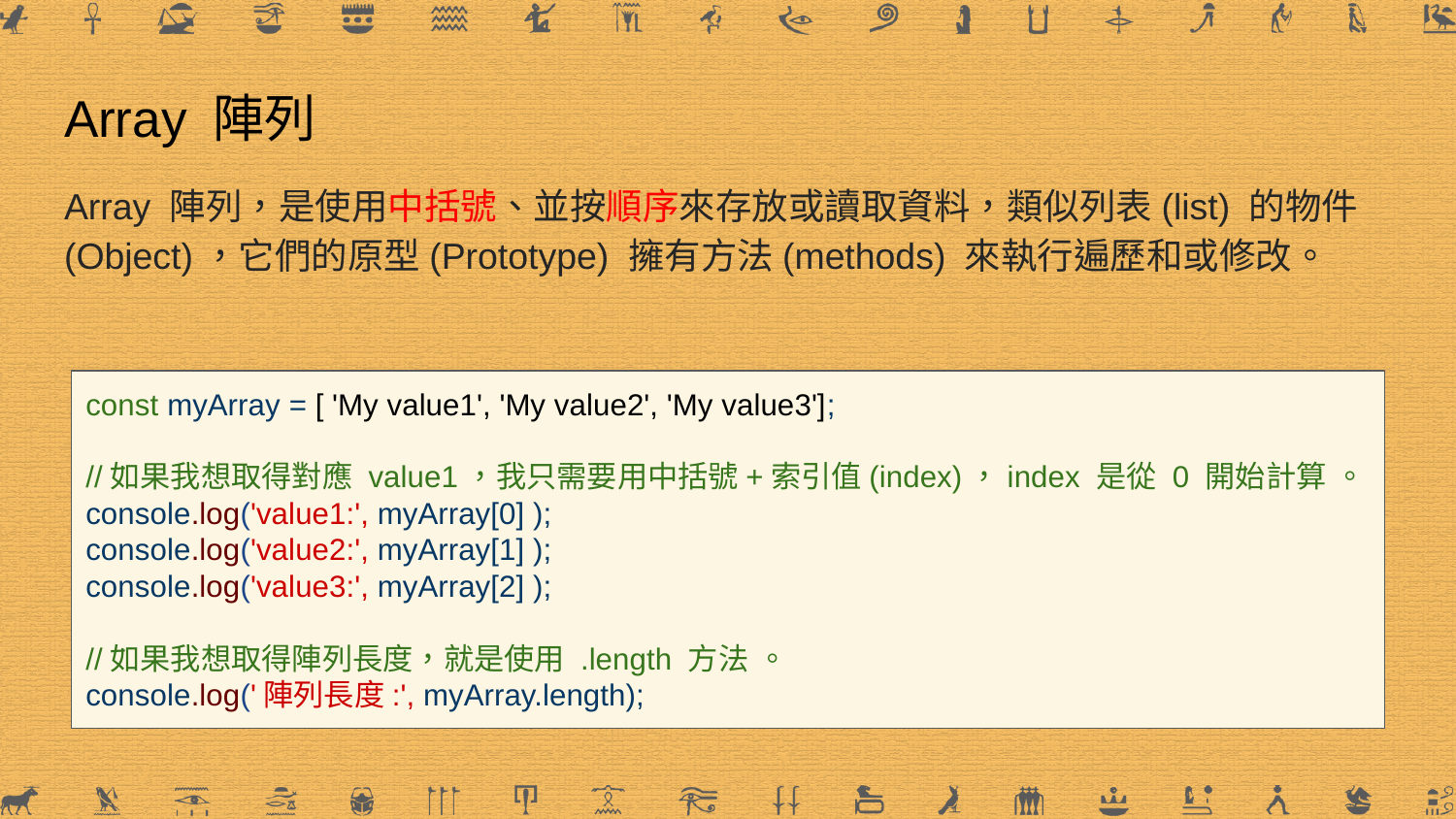

# Array 陣列
Array 陣列，是使用中括號、並按順序來存放或讀取資料，類似列表(list) 的物件(Object)，它們的原型(Prototype) 擁有方法(methods) 來執行遍歷和或修改。
const myArray = [ 'My value1', 'My value2', 'My value3'];

//如果我想取得對應 value1，我只需要用中括號+索引值(index)，index 是從 0 開始計算 。
console.log('value1:', myArray[0] );
console.log('value2:', myArray[1] );
console.log('value3:', myArray[2] );

//如果我想取得陣列長度，就是使用 .length 方法 。
console.log('陣列長度:', myArray.length);